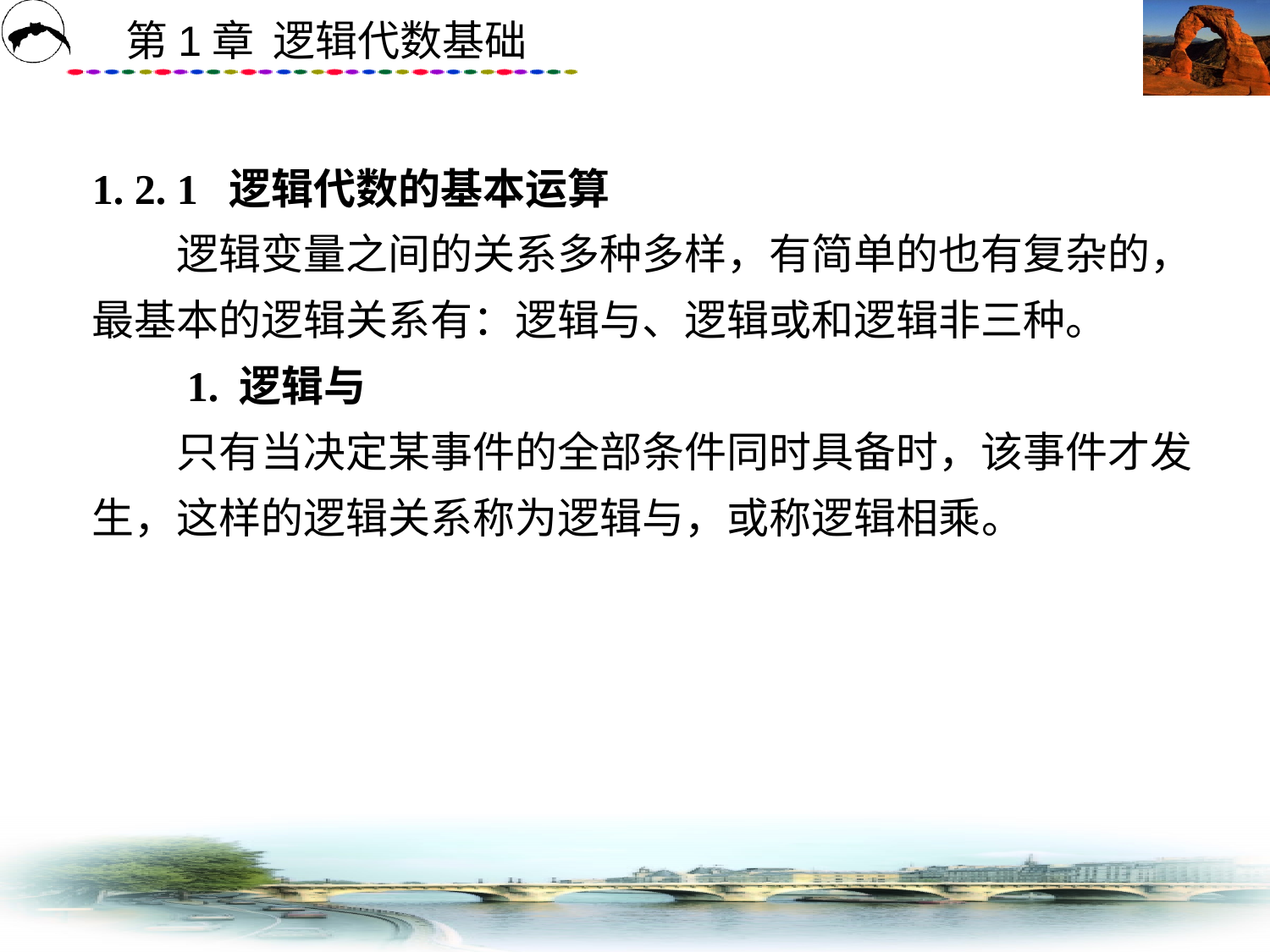

# 1. 2. 1  逻辑代数的基本运算 　　逻辑变量之间的关系多种多样，有简单的也有复杂的，最基本的逻辑关系有：逻辑与、逻辑或和逻辑非三种。 　　1. 逻辑与 　　只有当决定某事件的全部条件同时具备时，该事件才发生，这样的逻辑关系称为逻辑与，或称逻辑相乘。